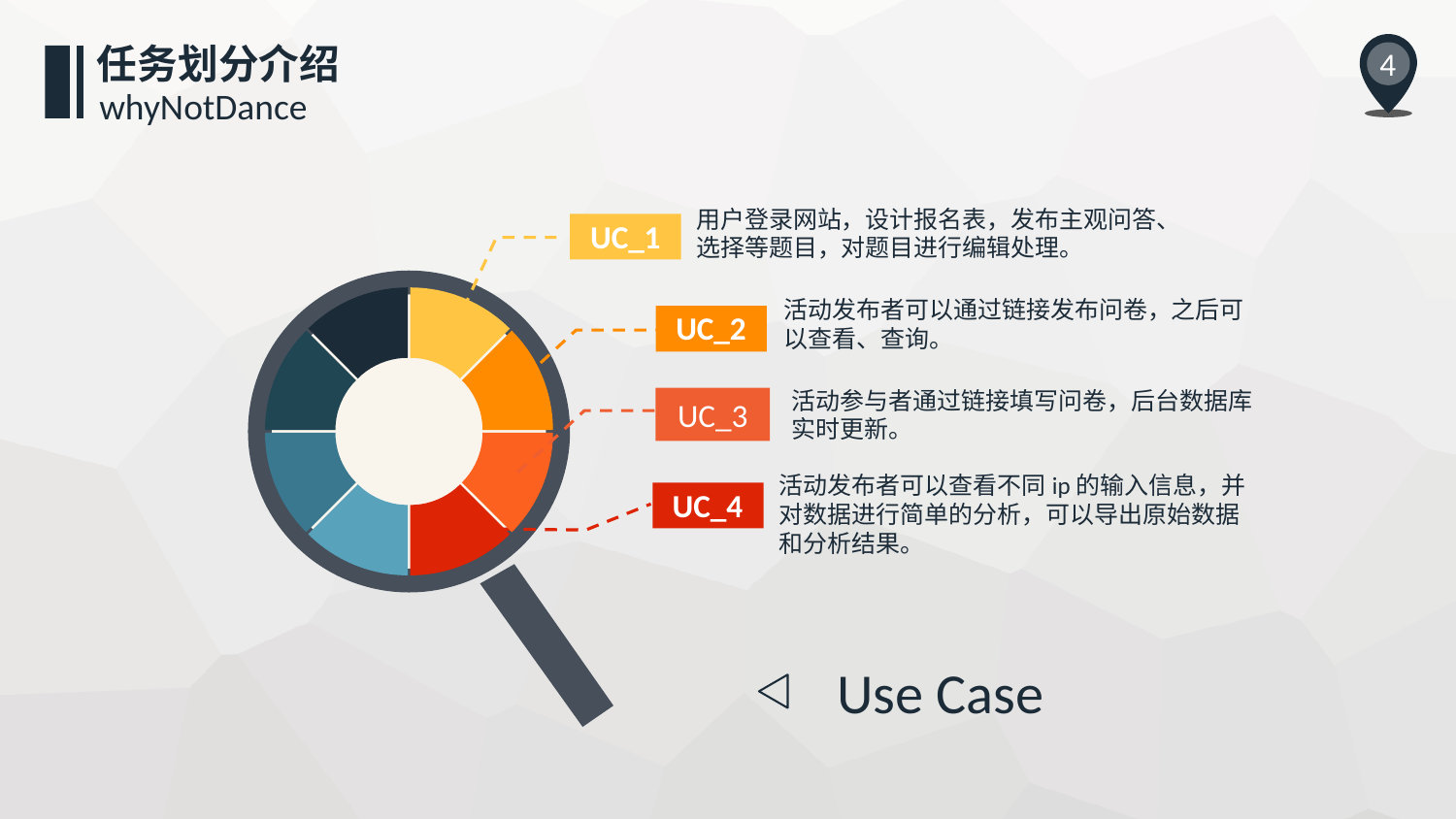

任务划分介绍
4

whyNotDance
用户登录网站，设计报名表，发布主观问答、选择等题目，对题目进行编辑处理。

UC_1

### Chart

| Category | 销售额 |
|---|---|
| 第一季度 | 12.5 |
| 第二季度 | 12.5 |
| 第三季度 | 12.5 |
| 第四季度 | 12.5 |
| 第五季度 | 12.5 |
| 第六季度 | 12.5 |
| 第七季度 | 12.5 |
| 第八季度 | 12.5 |
活动发布者可以通过链接发布问卷，之后可以查看、查询。

UC_2

活动参与者通过链接填写问卷，后台数据库实时更新。
UC_3

活动发布者可以查看不同ip的输入信息，并对数据进行简单的分析，可以导出原始数据和分析结果。

UC_4

Use Case